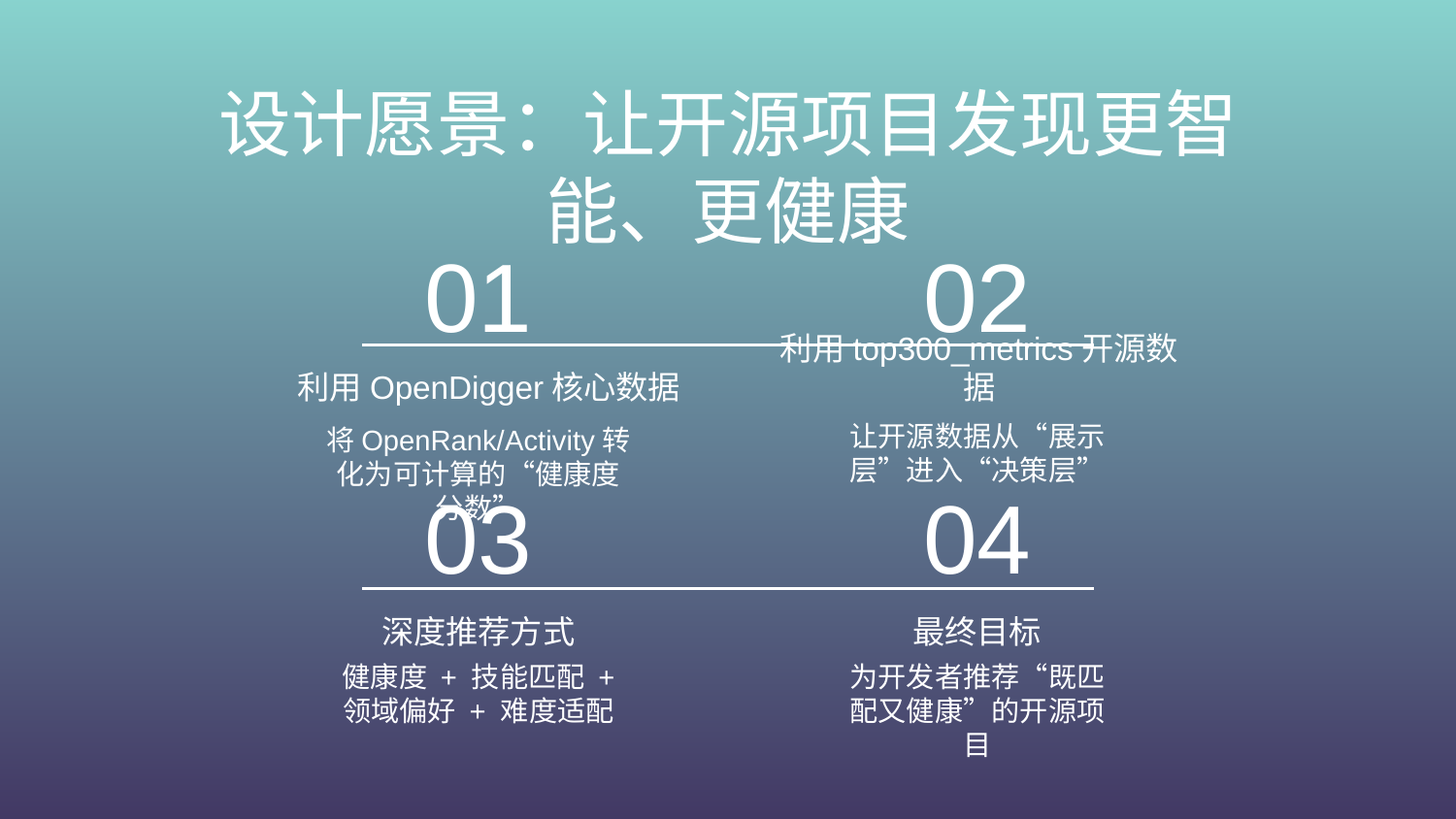

设计愿景：让开源项目发现更智能、更健康
01
02
# 利用OpenDigger核心数据
利用top300_metrics开源数据
让开源数据从“展示层”进入“决策层”
将OpenRank/Activity转化为可计算的“健康度分数”
03
04
深度推荐方式
最终目标
健康度 + 技能匹配 + 领域偏好 + 难度适配
为开发者推荐“既匹配又健康”的开源项目